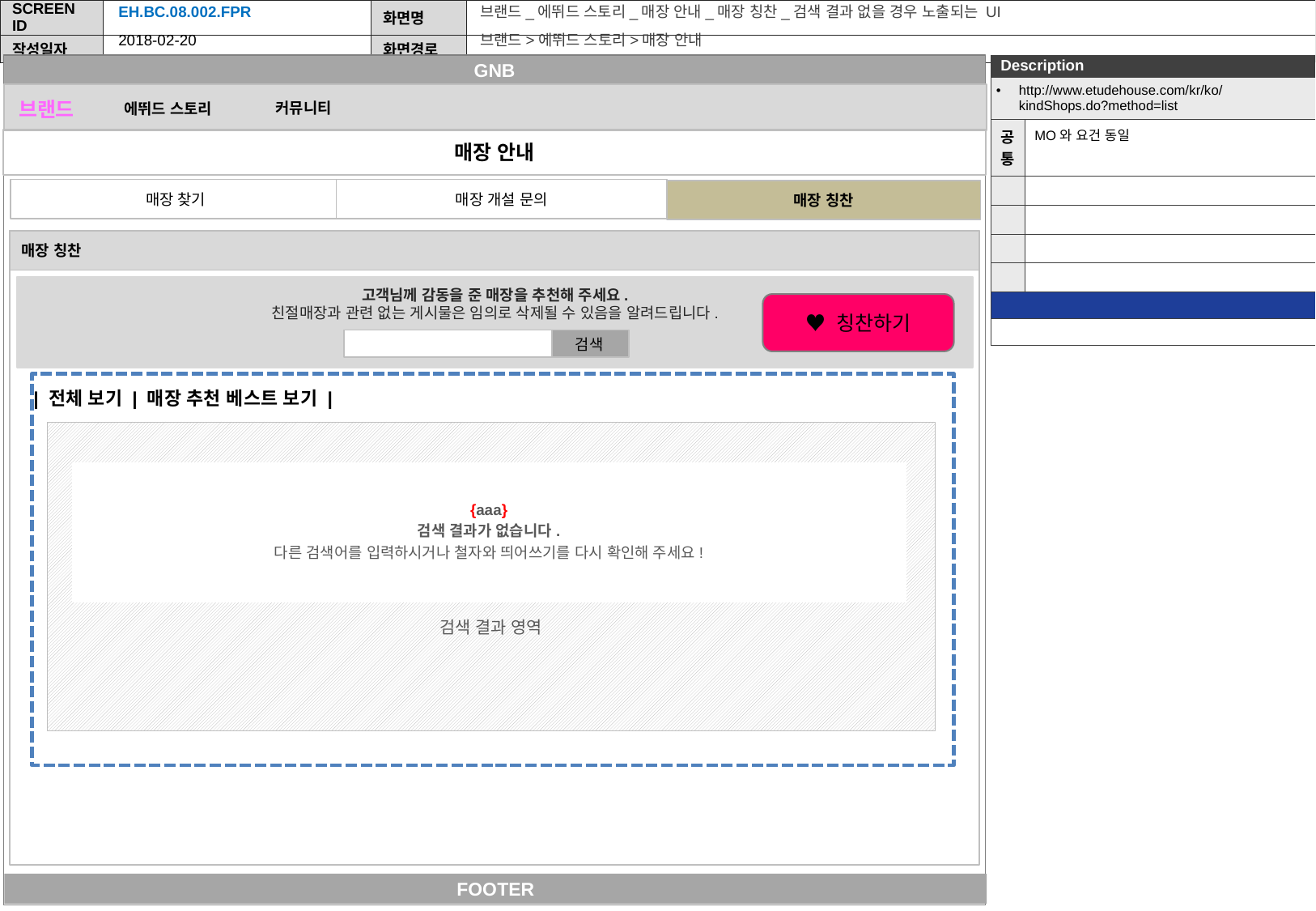

EH.BC.08.002.FPR
브랜드_에뛰드 스토리_매장 안내_매장 칭찬_검색 결과 없을 경우 노출되는 UI
2018-02-20
브랜드>에뛰드 스토리>매장 안내

GNB
| Description |  |
| --- | --- |
| http://www.etudehouse.com/kr/ko/kindShops.do?method=list |  |
| 공통 | MO와 요건 동일 |
|  |  |
|  |  |
|  |  |
|  |  |
|  |  |
|  |  |

브랜드
커뮤니티
에뛰드 스토리
매장 안내
매장 찾기
매장 개설 문의
매장 칭찬

매장 칭찬
고객님께 감동을 준 매장을 추천해 주세요.
친절매장과 관련 없는 게시물은 임의로 삭제될 수 있음을 알려드립니다.

♥ 칭찬하기

검색

| 전체 보기 | 매장 추천 베스트 보기 |

검색 결과 영역
| {aaa} 검색 결과가 없습니다. 다른 검색어를 입력하시거나 철자와 띄어쓰기를 다시 확인해 주세요! |
| --- |
FOOTER